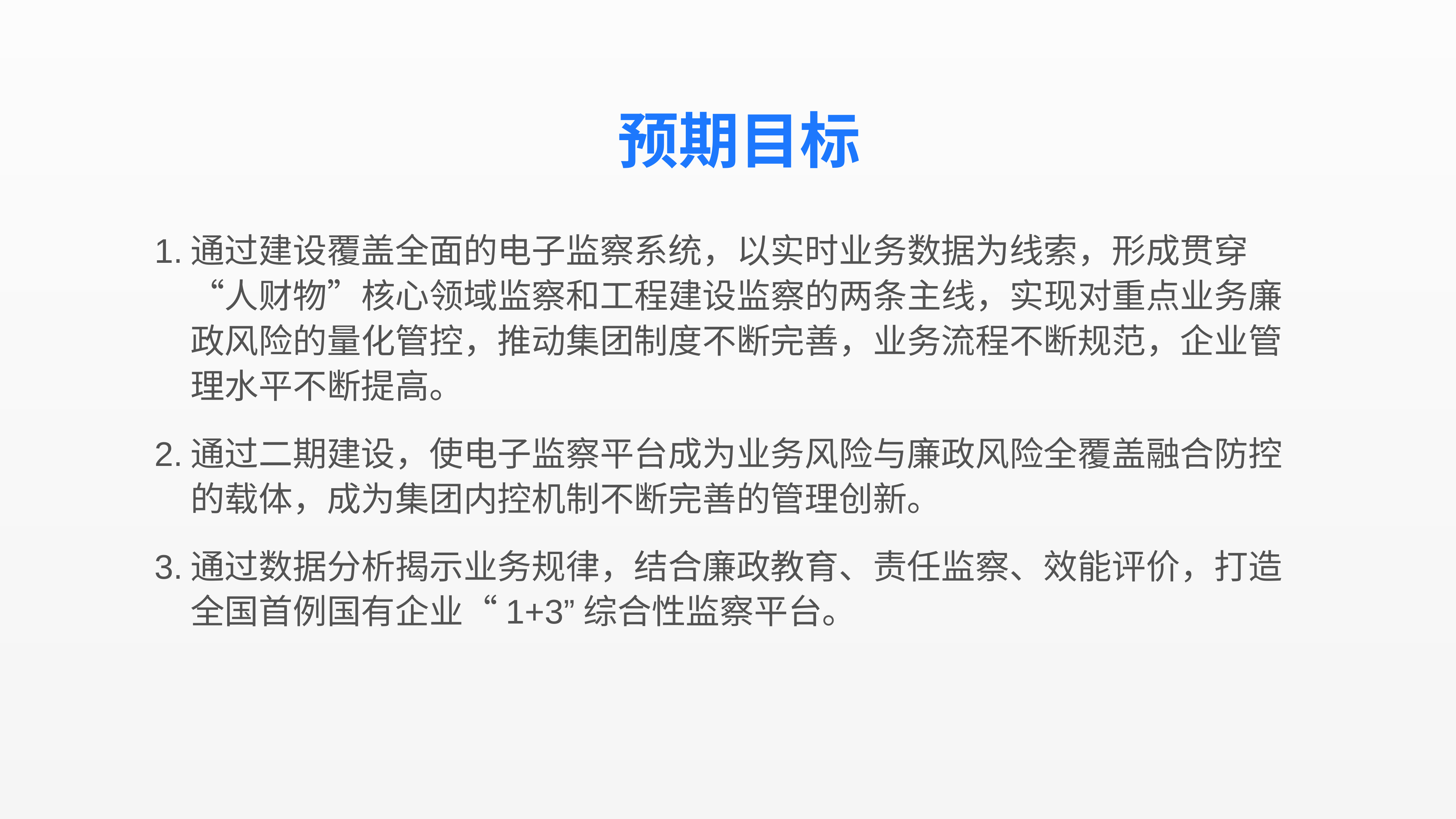

预期目标
通过建设覆盖全面的电子监察系统，以实时业务数据为线索，形成贯穿“人财物”核心领域监察和工程建设监察的两条主线，实现对重点业务廉政风险的量化管控，推动集团制度不断完善，业务流程不断规范，企业管理水平不断提高。
通过二期建设，使电子监察平台成为业务风险与廉政风险全覆盖融合防控的载体，成为集团内控机制不断完善的管理创新。
通过数据分析揭示业务规律，结合廉政教育、责任监察、效能评价，打造全国⾸例国有企业“1+3”综合性监察平台。
113